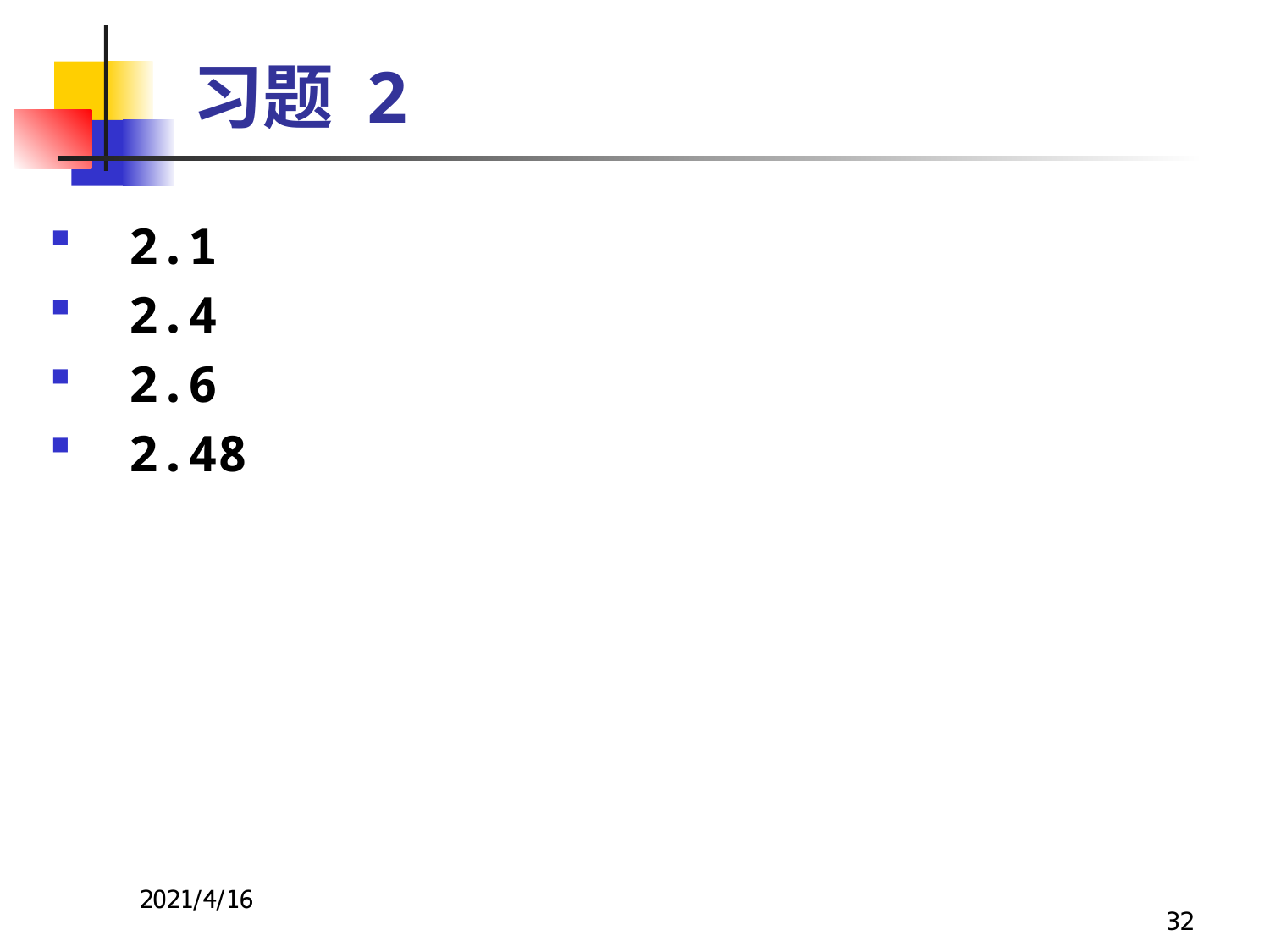

# 习题 2
2.1
2.4
2.6
2.48

2021/4/16
32